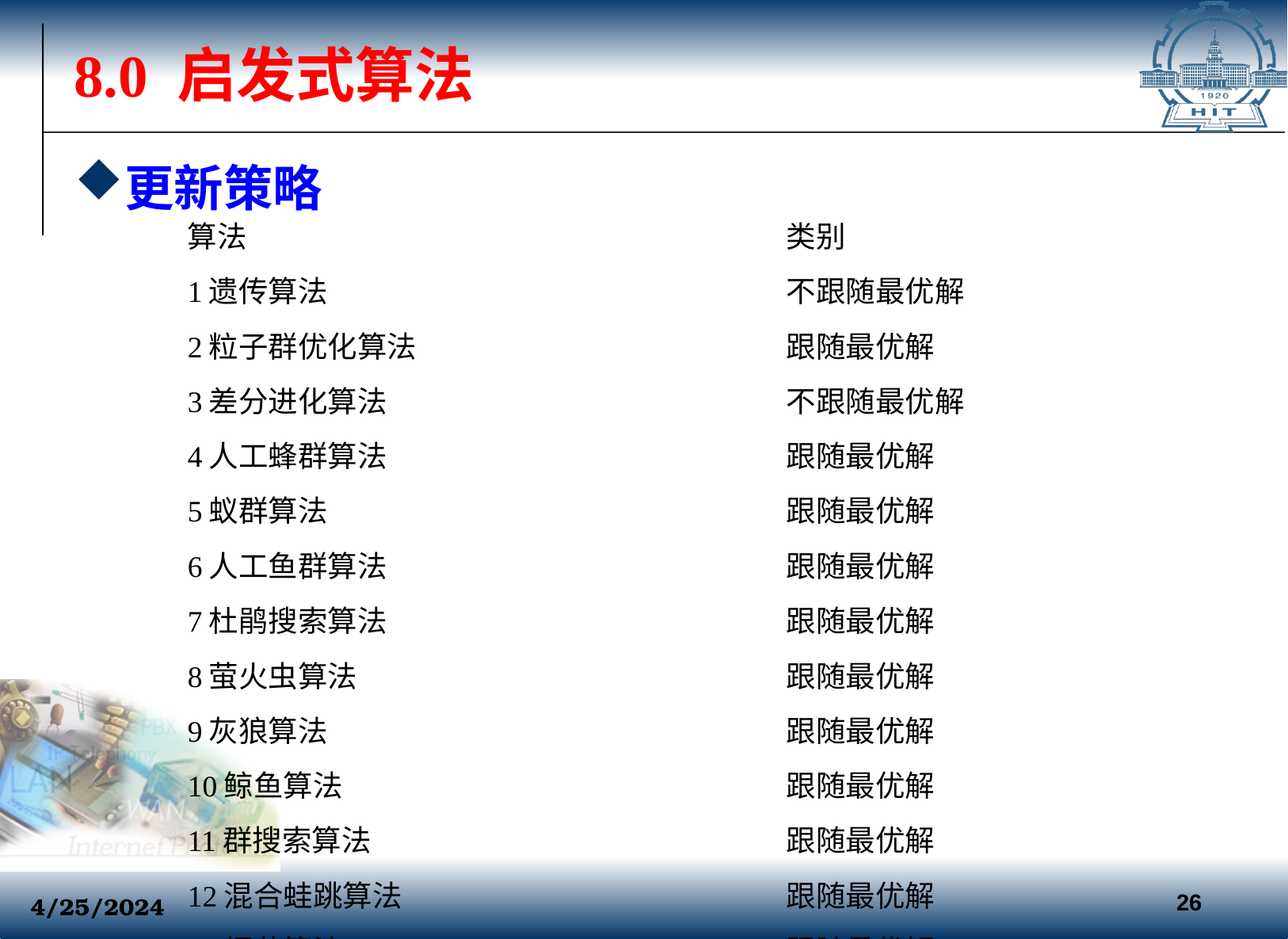

# 8.0 启发式算法
更新策略
| 算法 | 类别 |
| --- | --- |
| 1遗传算法 | 不跟随最优解 |
| 2粒子群优化算法 | 跟随最优解 |
| 3差分进化算法 | 不跟随最优解 |
| 4人工蜂群算法 | 跟随最优解 |
| 5蚁群算法 | 跟随最优解 |
| 6人工鱼群算法 | 跟随最优解 |
| 7杜鹃搜索算法 | 跟随最优解 |
| 8萤火虫算法 | 跟随最优解 |
| 9灰狼算法 | 跟随最优解 |
| 10鲸鱼算法 | 跟随最优解 |
| 11群搜索算法 | 跟随最优解 |
| 12混合蛙跳算法 | 跟随最优解 |
| 13烟花算法 | 跟随最优解 |
| 14菌群优化算法 | 跟随最优解 |